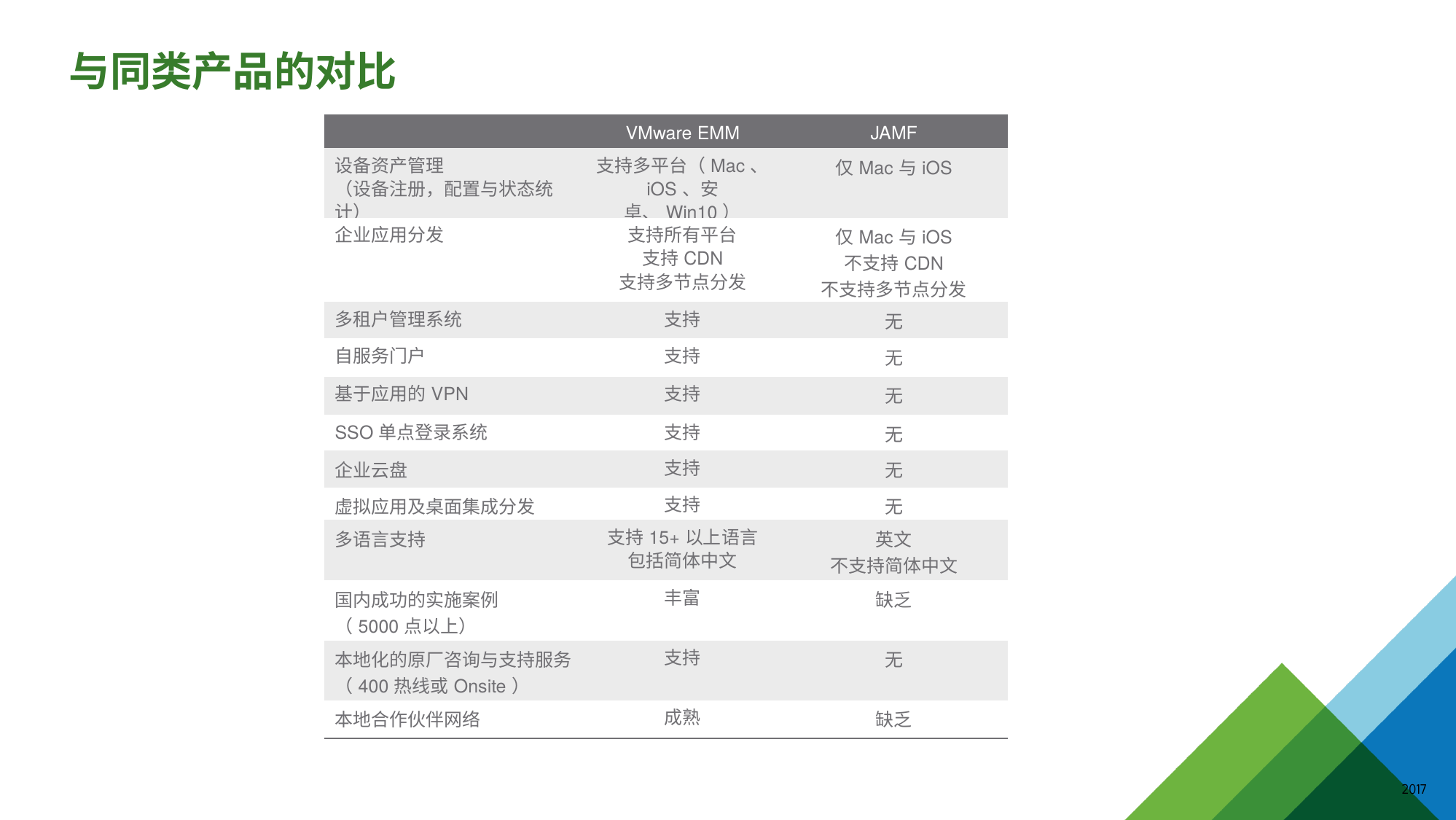

# 与同类产品的对比
|  | VMware EMM | JAMF |
| --- | --- | --- |
| 设备资产管理 （设备注册，配置与状态统计） | 支持多平台（Mac、iOS、安卓、Win10） | 仅Mac与iOS |
| 企业应用分发 | 支持所有平台 支持CDN 支持多节点分发 | 仅Mac与iOS 不支持CDN 不支持多节点分发 |
| 多租户管理系统 | 支持 | 无 |
| 自服务门户 | 支持 | 无 |
| 基于应用的VPN | 支持 | 无 |
| SSO单点登录系统 | 支持 | 无 |
| 企业云盘 | 支持 | 无 |
| 虚拟应用及桌面集成分发 | 支持 | 无 |
| 多语言支持 | 支持15+以上语言 包括简体中文 | 英文 不支持简体中文 |
| 国内成功的实施案例 （5000点以上） | 丰富 | 缺乏 |
| 本地化的原厂咨询与支持服务 （400热线或Onsite） | 支持 | 无 |
| 本地合作伙伴网络 | 成熟 | 缺乏 |

2017